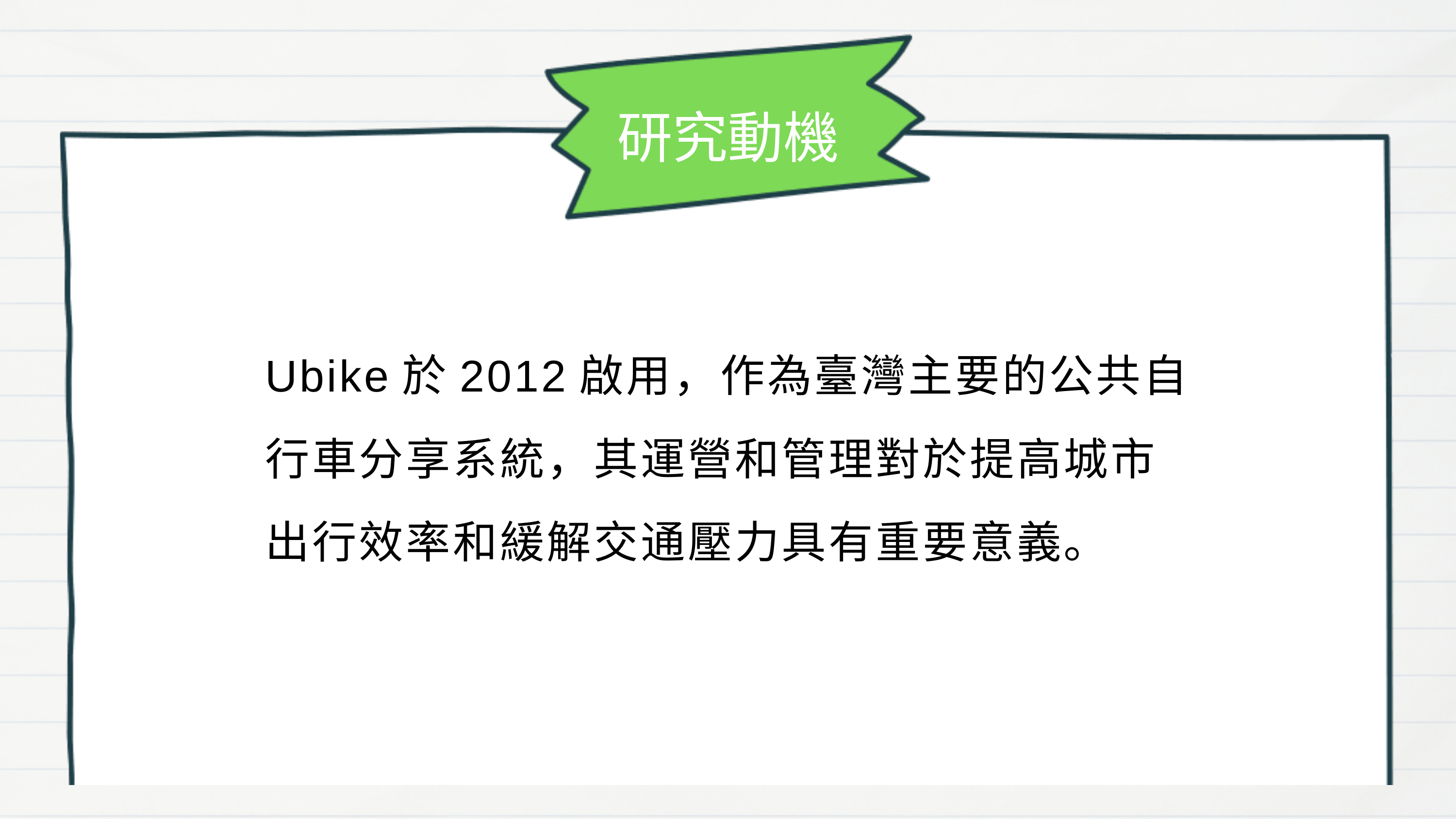

研究動機
Ubike於2012啟用，作為臺灣主要的公共自行車分享系統，其運營和管理對於提高城市出行效率和緩解交通壓力具有重要意義。